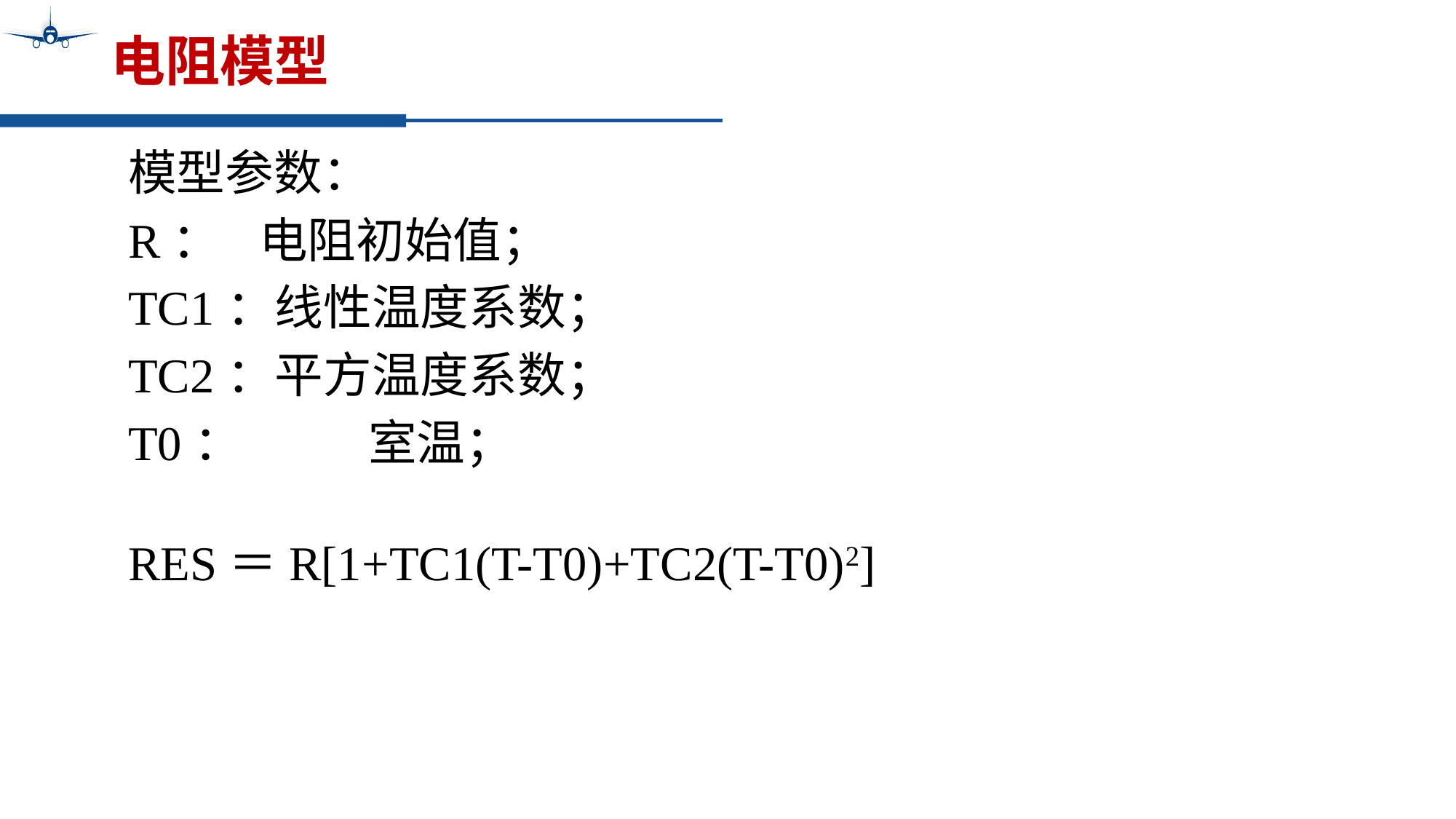

# 电阻模型
模型参数：
R：	  电阻初始值；
TC1：线性温度系数；
TC2：平方温度系数；
T0：	  室温；
RES＝R[1+TC1(T-T0)+TC2(T-T0)2]